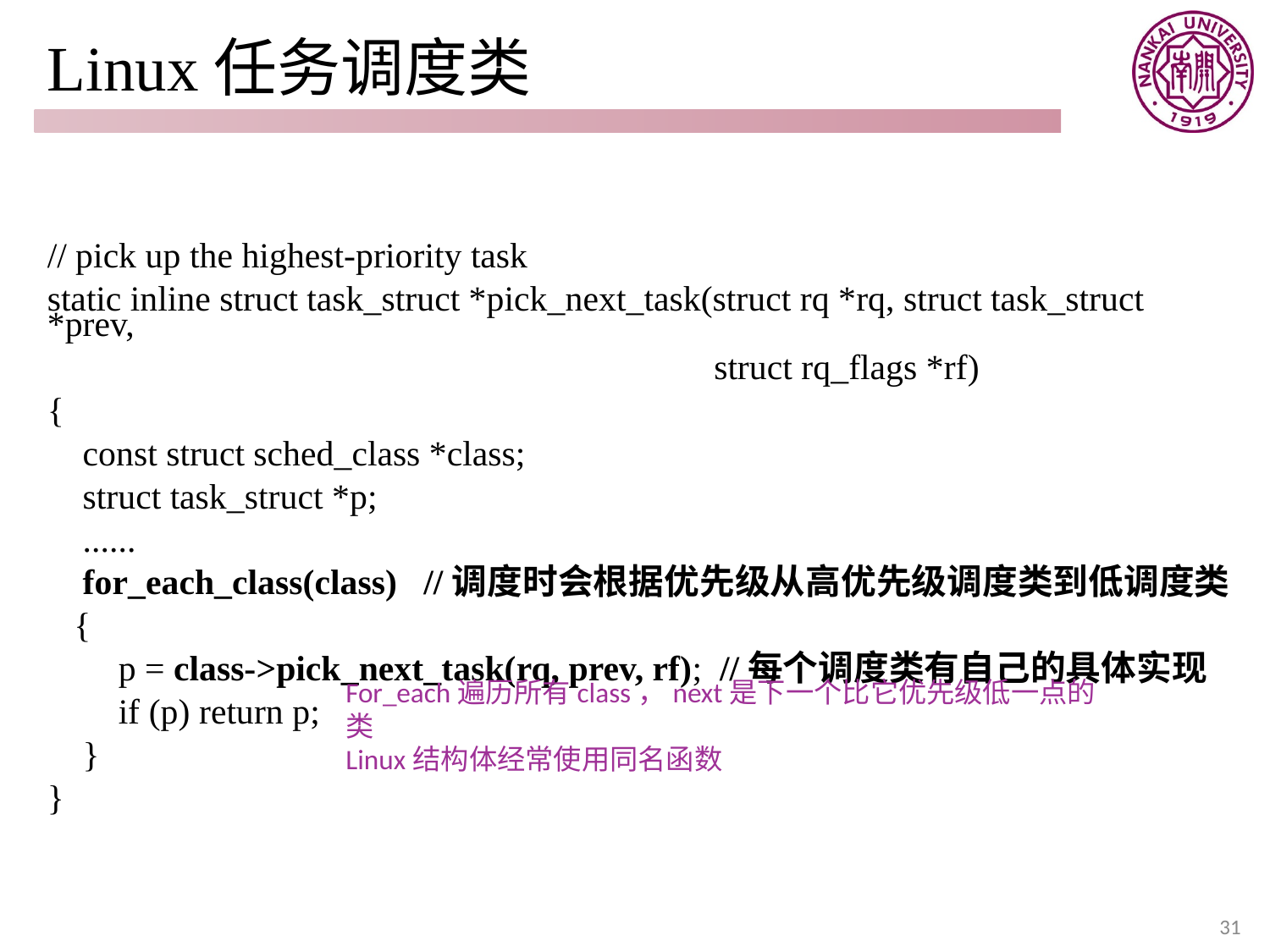

# Linux任务调度类

// pick up the highest-priority task
static inline struct task_struct *pick_next_task(struct rq *rq, struct task_struct *prev,
                                                                           struct rq_flags *rf)
{
    const struct sched_class *class;
    struct task_struct *p;
    ......
    for_each_class(class)   //调度时会根据优先级从高优先级调度类到低调度类
   {
        p = class->pick_next_task(rq, prev, rf);  //每个调度类有自己的具体实现
        if (p) return p;
    }
}
For_each遍历所有class，next是下一个比它优先级低一点的类
Linux结构体经常使用同名函数
31